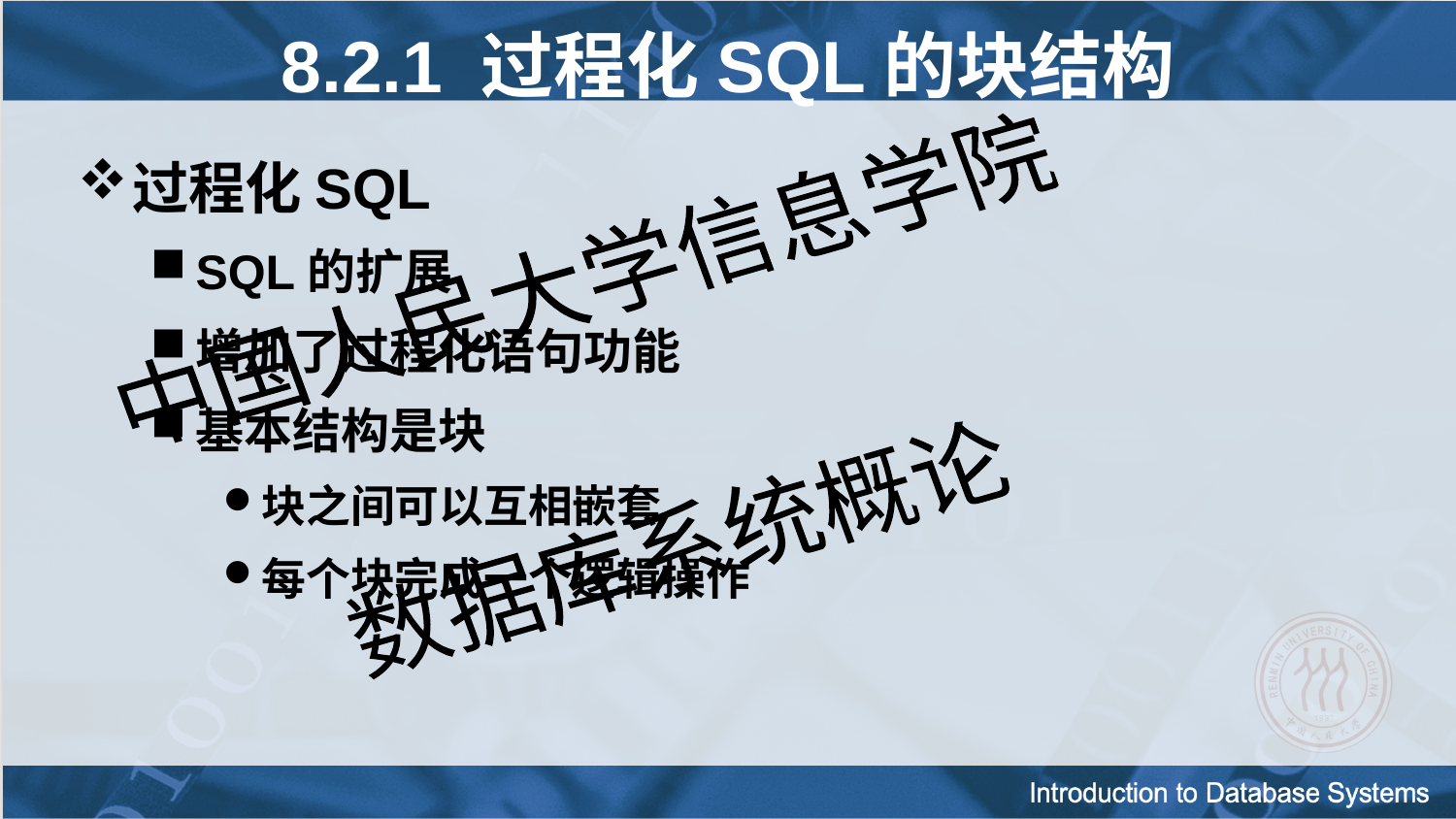

8.2.1 过程化SQL的块结构
过程化SQL
SQL的扩展
增加了过程化语句功能
基本结构是块
块之间可以互相嵌套
每个块完成一个逻辑操作